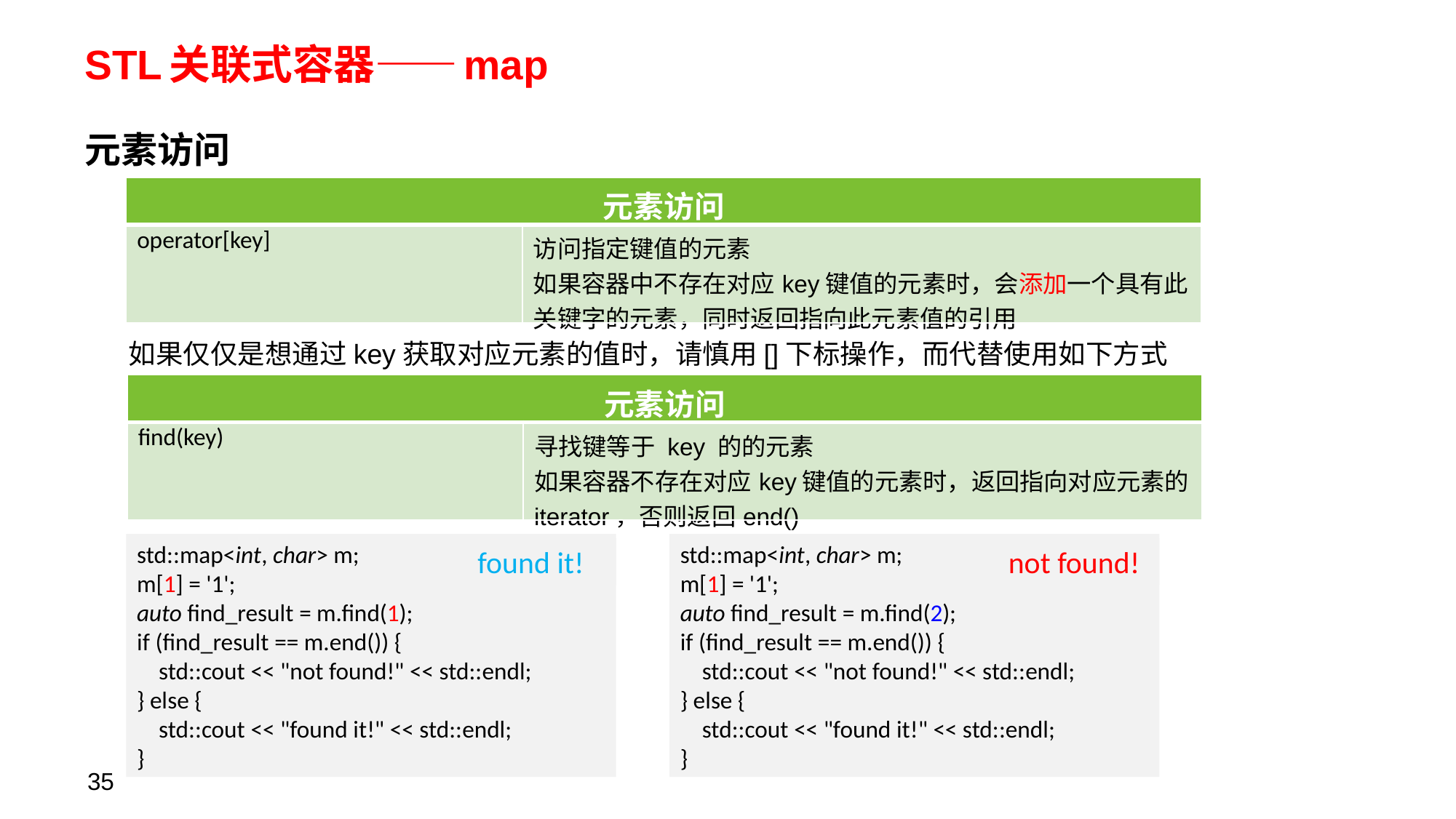

# STL关联式容器——map
元素访问
| 元素访问 |  |
| --- | --- |
| operator[key] | 访问指定键值的元素 如果容器中不存在对应key键值的元素时，会添加一个具有此关键字的元素，同时返回指向此元素值的引用 |
如果仅仅是想通过key获取对应元素的值时，请慎用[]下标操作，而代替使用如下方式
| 元素访问 |  |
| --- | --- |
| find(key) | 寻找键等于 key 的的元素 如果容器不存在对应key键值的元素时，返回指向对应元素的iterator，否则返回end() |
std::map<int, char> m;
m[1] = '1';
auto find_result = m.find(2);
if (find_result == m.end()) {
    std::cout << "not found!" << std::endl;
} else {
    std::cout << "found it!" << std::endl;
}
std::map<int, char> m;
m[1] = '1';
auto find_result = m.find(1);
if (find_result == m.end()) {
    std::cout << "not found!" << std::endl;
} else {
    std::cout << "found it!" << std::endl;
}
found it!
not found!
35